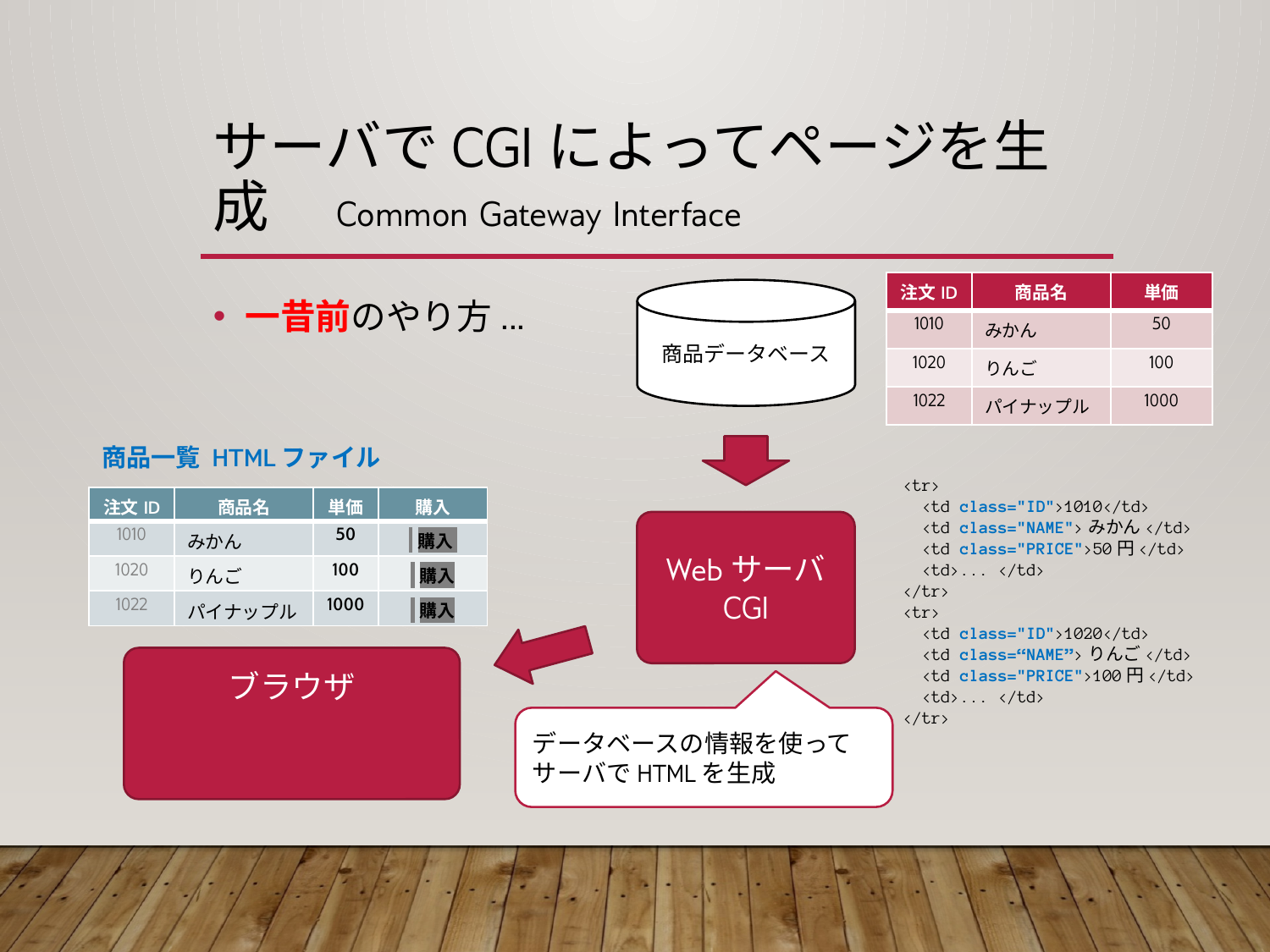

# サーバでCGIによってページを生成
Common Gateway Interface
| 注文ID | 商品名 | 単価 |
| --- | --- | --- |
| 1010 | みかん | 50 |
| 1020 | りんご | 100 |
| 1022 | パイナップル | 1000 |
一昔前のやり方...
商品データベース
商品一覧 HTMLファイル

<tr>
  <td class="ID">1010</td>
  <td class="NAME">みかん</td>
  <td class="PRICE">50円</td>
  <td>... </td>
</tr>
<tr>
  <td class="ID">1020</td>
  <td class=“NAME”>りんご</td>
  <td class="PRICE">100円</td>
  <td>... </td>
</tr>

| 注文ID | 商品名 | 単価 | 購入 |
| --- | --- | --- | --- |
| 1010 | みかん | 50 | 購入 |
| 1020 | りんご | 100 | 購入 |
| 1022 | パイナップル | 1000 | 購入 |
Webサーバ
CGI

ブラウザ

データベースの情報を使って
サーバでHTMLを生成